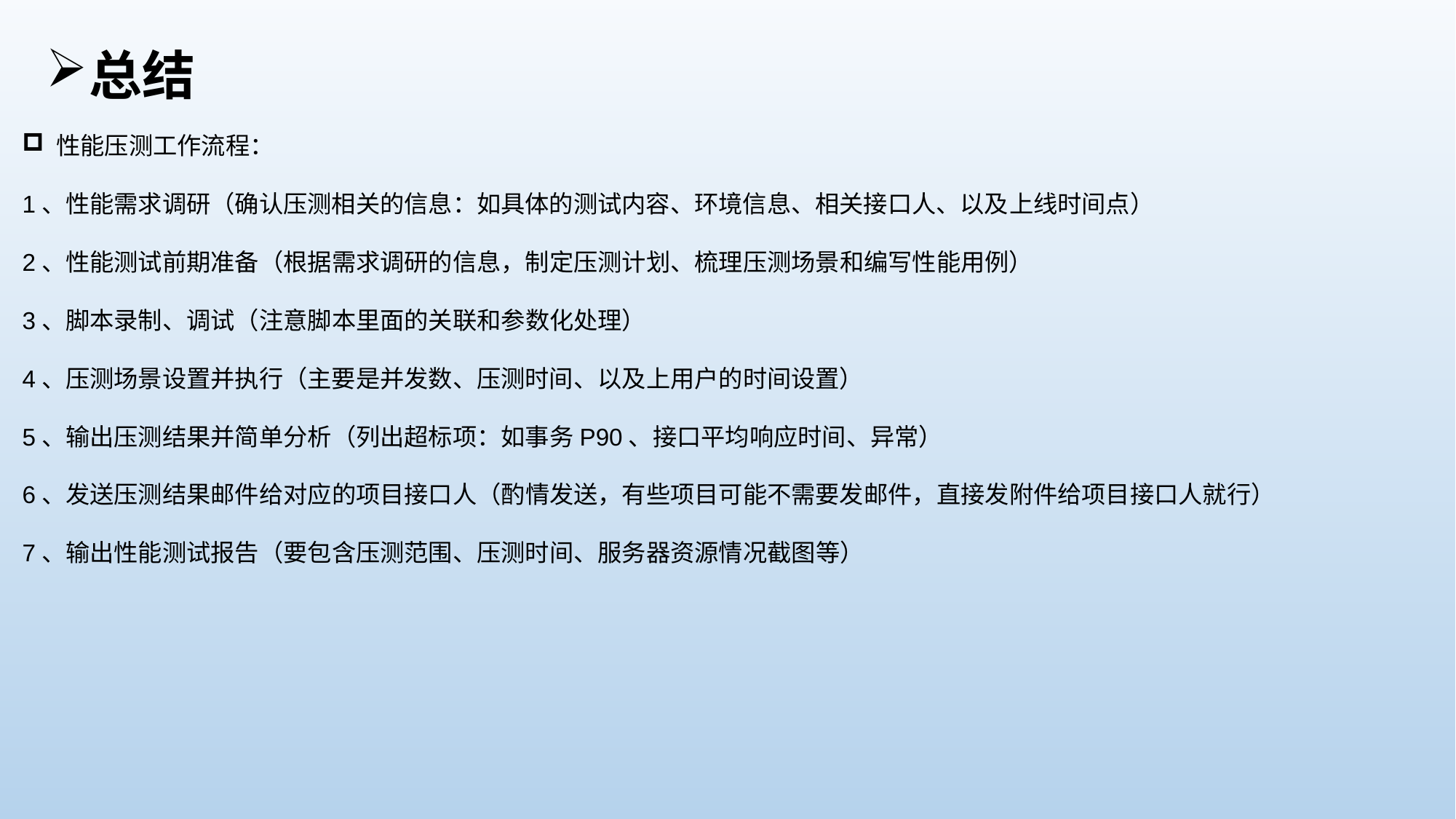

总结
性能压测工作流程：

1、性能需求调研（确认压测相关的信息：如具体的测试内容、环境信息、相关接口人、以及上线时间点）

2、性能测试前期准备（根据需求调研的信息，制定压测计划、梳理压测场景和编写性能用例）

3、脚本录制、调试（注意脚本里面的关联和参数化处理）

4、压测场景设置并执行（主要是并发数、压测时间、以及上用户的时间设置）

5、输出压测结果并简单分析（列出超标项：如事务P90、接口平均响应时间、异常）

6、发送压测结果邮件给对应的项目接口人（酌情发送，有些项目可能不需要发邮件，直接发附件给项目接口人就行）

7、输出性能测试报告（要包含压测范围、压测时间、服务器资源情况截图等）